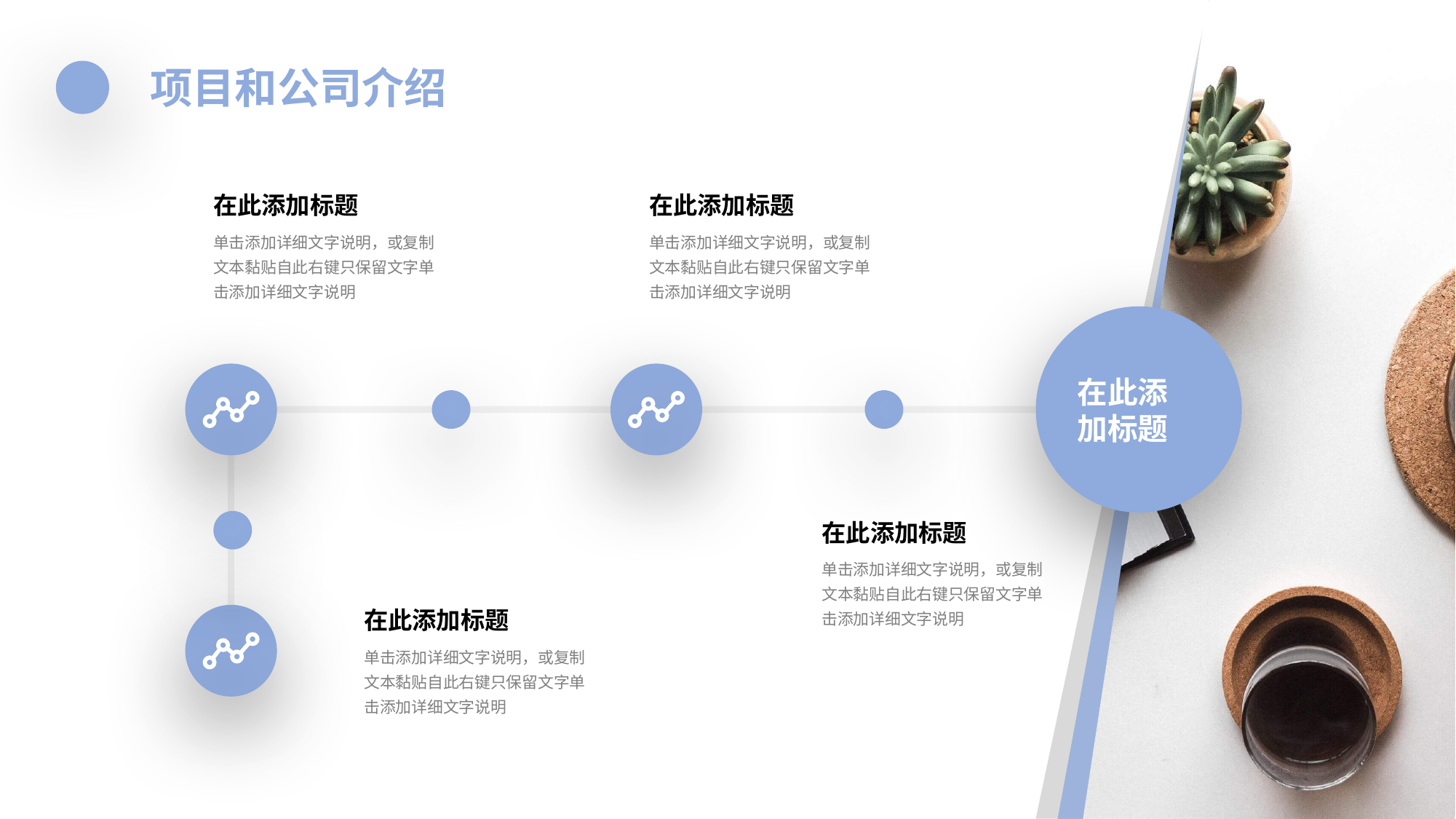

项目和公司介绍

在此添加标题
在此添加标题
单击添加详细文字说明，或复制文本黏贴自此右键只保留文字单击添加详细文字说明
单击添加详细文字说明，或复制文本黏贴自此右键只保留文字单击添加详细文字说明
在此添加标题

在此添加标题
单击添加详细文字说明，或复制文本黏贴自此右键只保留文字单击添加详细文字说明
在此添加标题

单击添加详细文字说明，或复制文本黏贴自此右键只保留文字单击添加详细文字说明